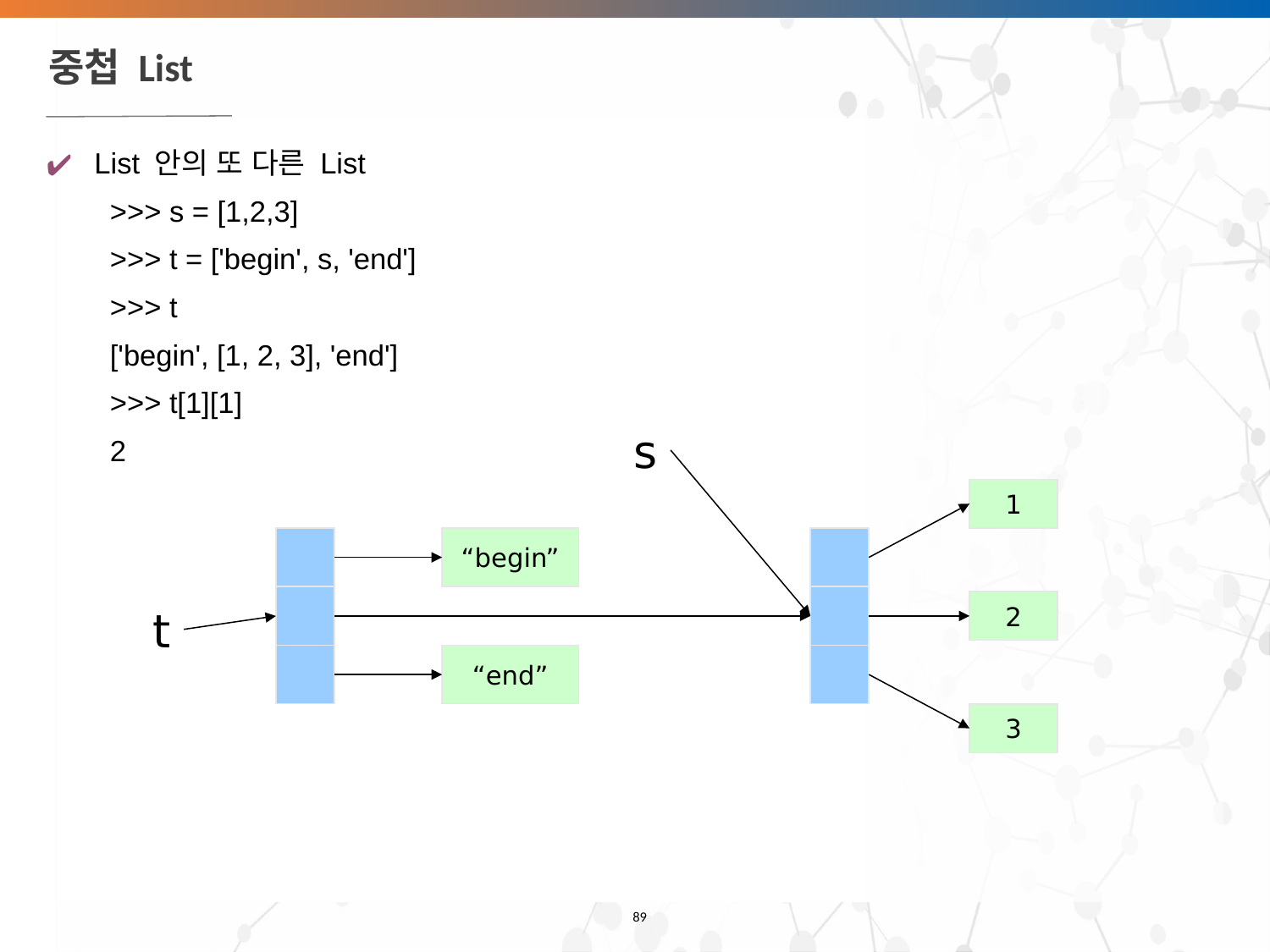

# 중첩 List
List 안의 또 다른 List
>>> s = [1,2,3]
>>> t = ['begin', s, 'end']
>>> t
['begin', [1, 2, 3], 'end']
>>> t[1][1]
2
s
1

“begin”

2
t

“end”

3
89